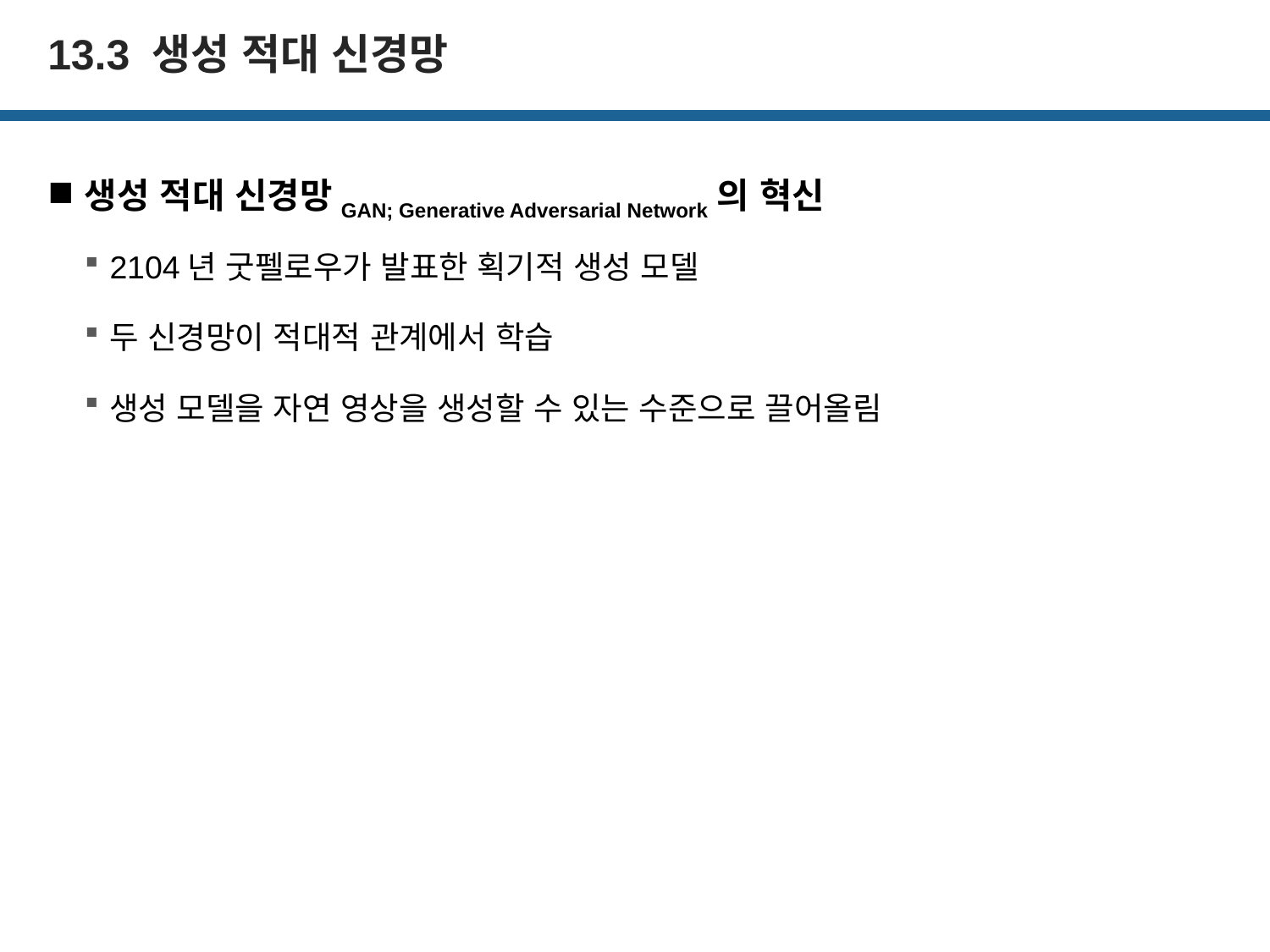

# 13.3 생성 적대 신경망
생성 적대 신경망GAN; Generative Adversarial Network의 혁신
2104년 굿펠로우가 발표한 획기적 생성 모델
두 신경망이 적대적 관계에서 학습
생성 모델을 자연 영상을 생성할 수 있는 수준으로 끌어올림